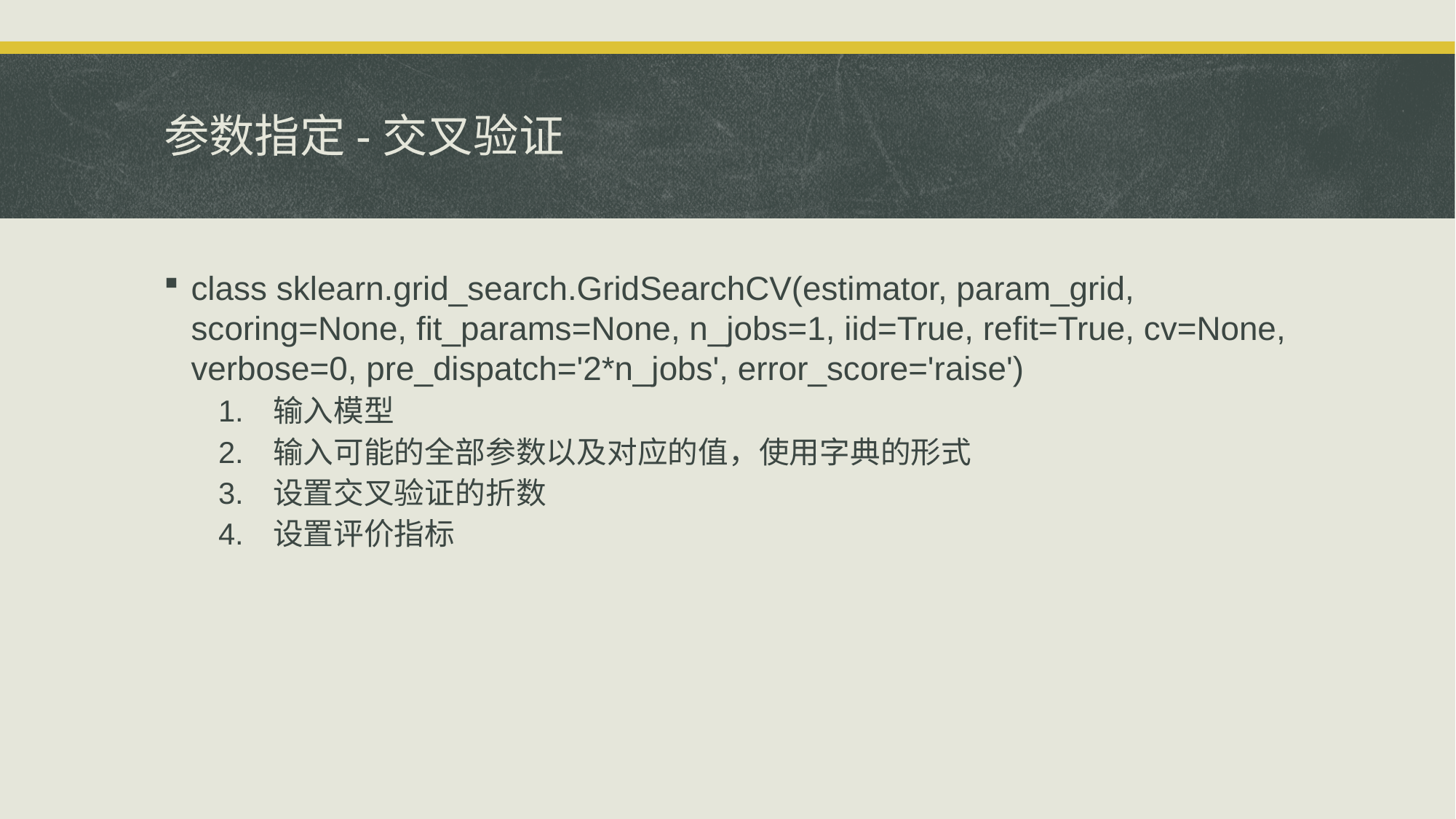

# 参数指定-交叉验证
class sklearn.grid_search.GridSearchCV(estimator, param_grid, scoring=None, fit_params=None, n_jobs=1, iid=True, refit=True, cv=None, verbose=0, pre_dispatch='2*n_jobs', error_score='raise')
输入模型
输入可能的全部参数以及对应的值，使用字典的形式
设置交叉验证的折数
设置评价指标